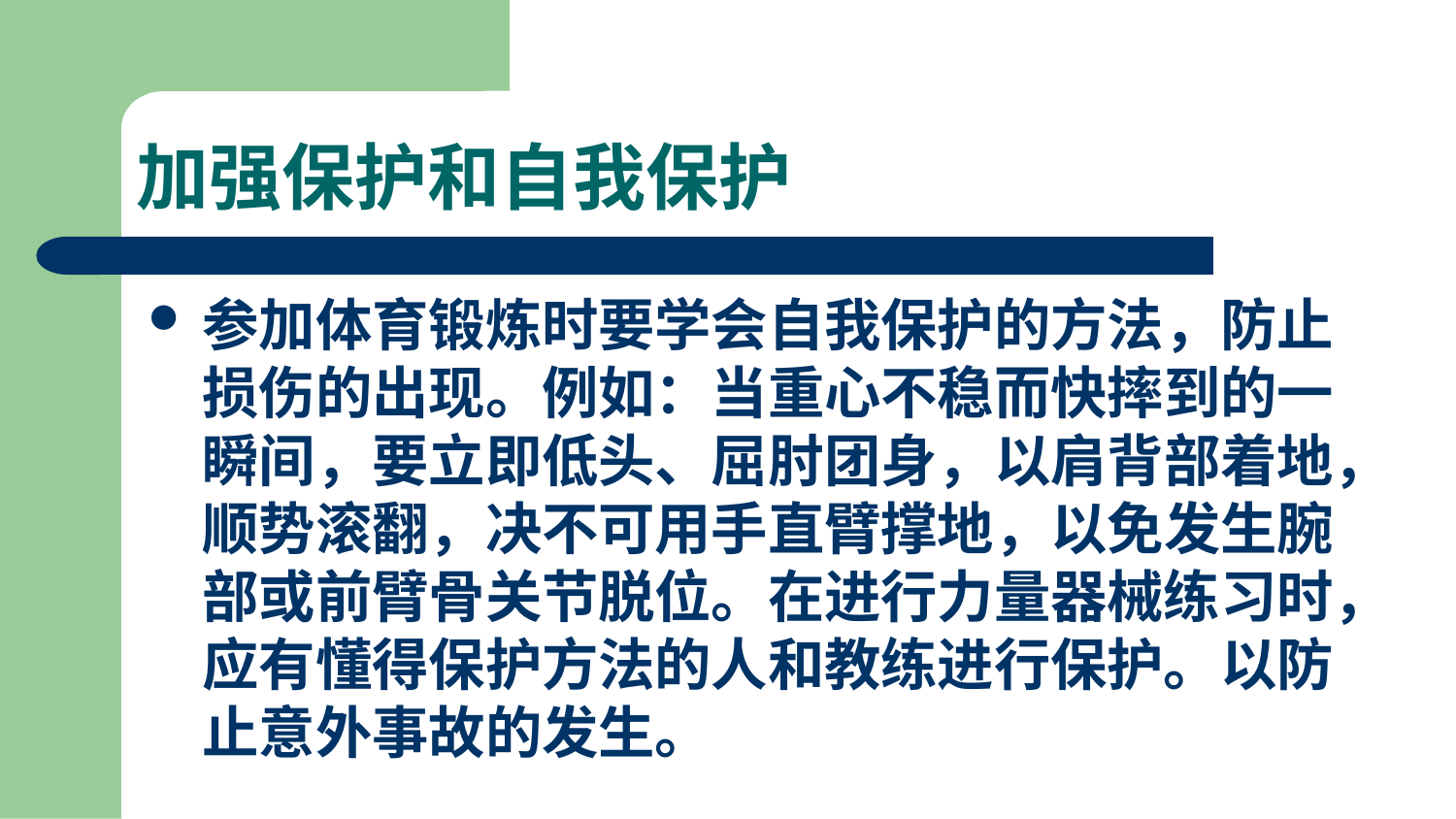

# 加强保护和自我保护
参加体育锻炼时要学会自我保护的方法，防止损伤的出现。例如：当重心不稳而快摔到的一瞬间，要立即低头、屈肘团身，以肩背部着地，顺势滚翻，决不可用手直臂撑地，以免发生腕部或前臂骨关节脱位。在进行力量器械练习时，应有懂得保护方法的人和教练进行保护。以防止意外事故的发生。